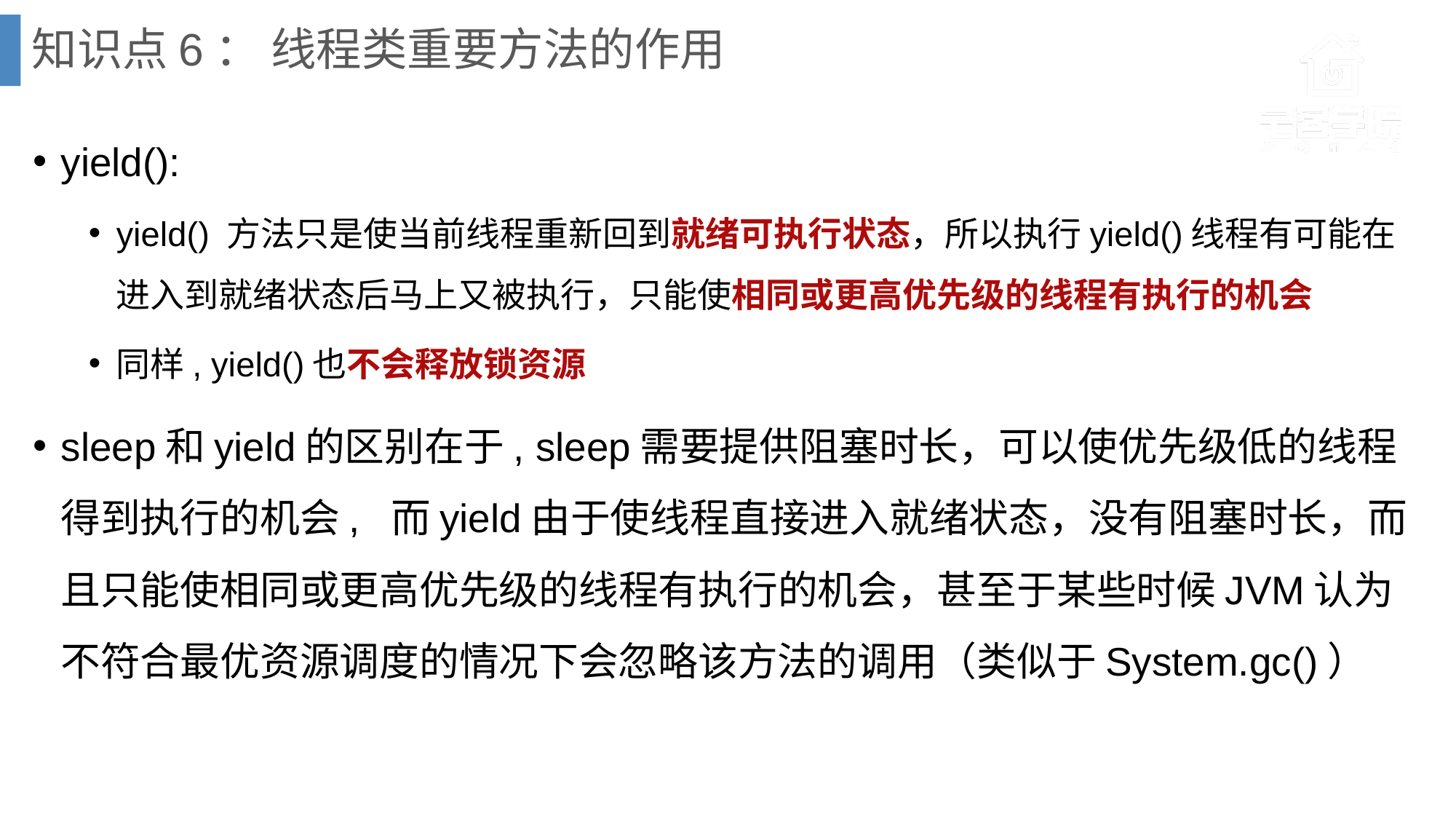

# 知识点6： 线程类重要方法的作用
yield():
yield() 方法只是使当前线程重新回到就绪可执行状态，所以执行yield()线程有可能在进入到就绪状态后马上又被执行，只能使相同或更高优先级的线程有执行的机会
同样, yield()也不会释放锁资源
sleep和yield的区别在于, sleep需要提供阻塞时长，可以使优先级低的线程得到执行的机会,  而yield由于使线程直接进入就绪状态，没有阻塞时长，而且只能使相同或更高优先级的线程有执行的机会，甚至于某些时候JVM认为不符合最优资源调度的情况下会忽略该方法的调用（类似于System.gc()）